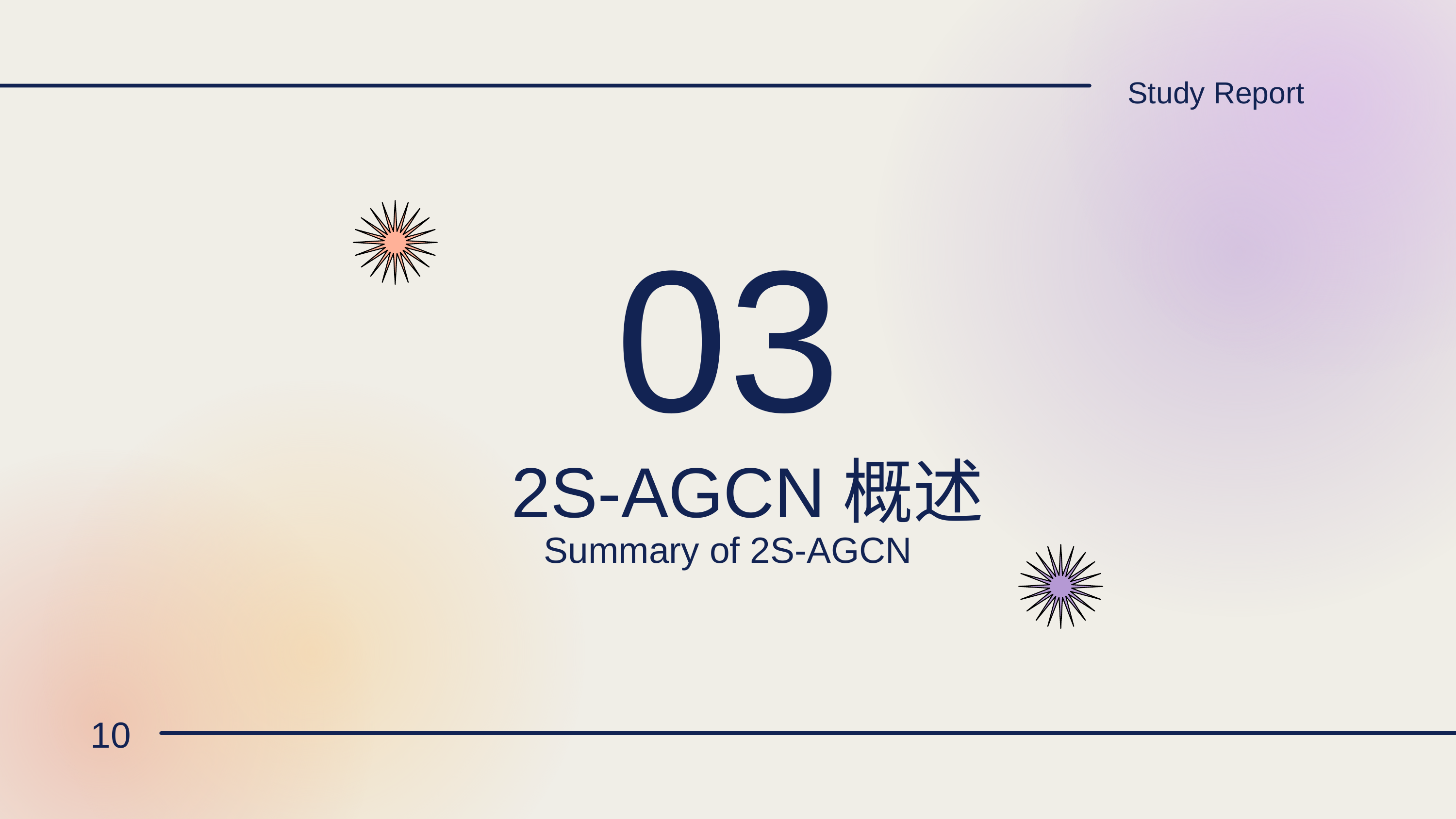

Study Report

03

2S-AGCN概述
Summary of 2S-AGCN

10